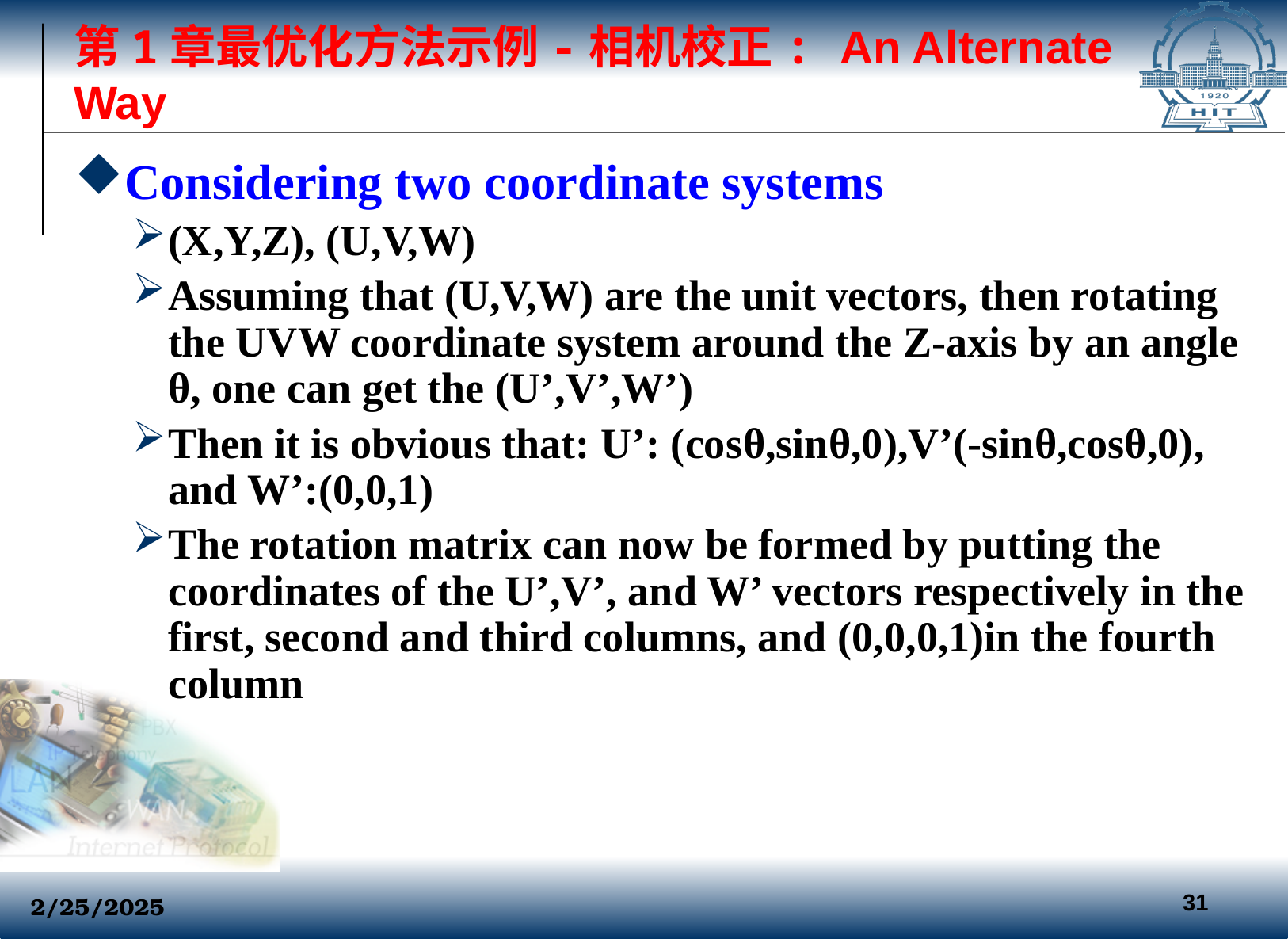

# 第1章最优化方法示例-相机校正: An Alternate Way
Considering two coordinate systems
(X,Y,Z), (U,V,W)
Assuming that (U,V,W) are the unit vectors, then rotating the UVW coordinate system around the Z-axis by an angle θ, one can get the (U’,V’,W’)
Then it is obvious that: U’: (cosθ,sinθ,0),V’(-sinθ,cosθ,0), and W’:(0,0,1)
The rotation matrix can now be formed by putting the coordinates of the U’,V’, and W’ vectors respectively in the first, second and third columns, and (0,0,0,1)in the fourth column